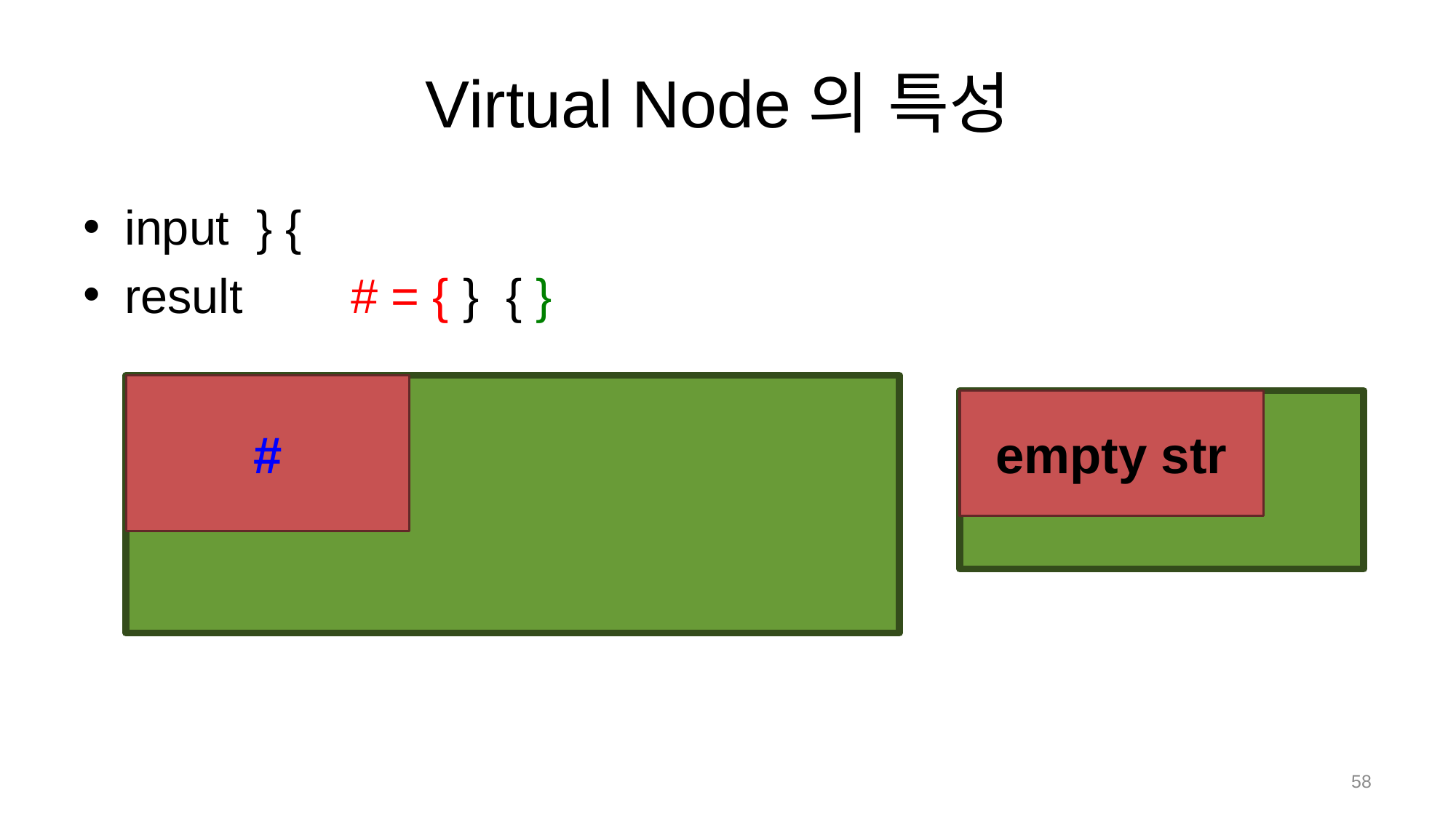

# Virtual Node의 특성
input  } {
result        # = { }  { }

#

empty str
58